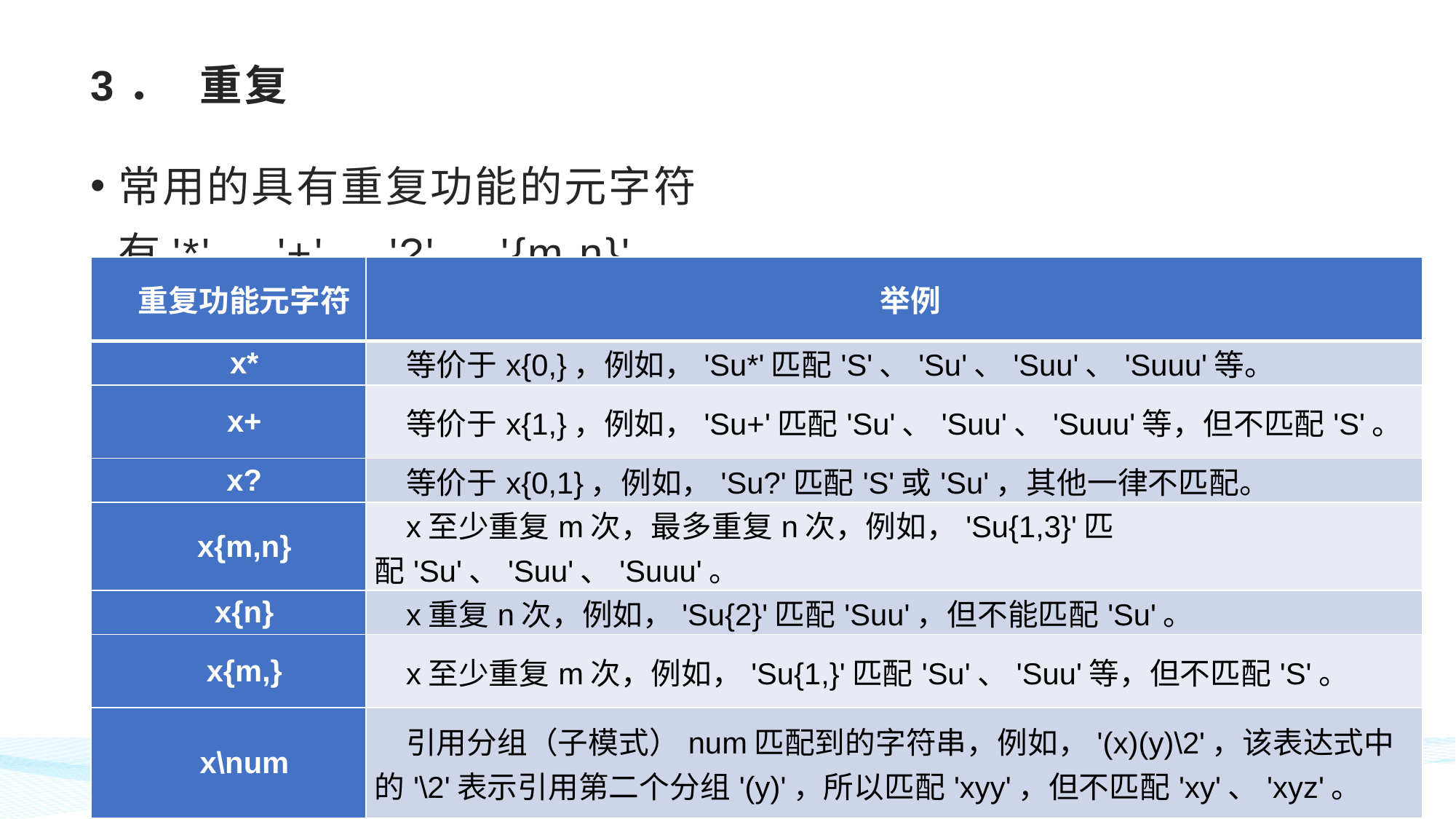

# 3．	重复
常用的具有重复功能的元字符有'*'、'+'、'?'、'{m,n}'
| 重复功能元字符 | 举例 |
| --- | --- |
| x\* | 等价于x{0,}，例如，'Su\*'匹配'S'、'Su'、'Suu'、'Suuu'等。 |
| x+ | 等价于x{1,}，例如，'Su+'匹配'Su'、'Suu'、'Suuu'等，但不匹配'S'。 |
| x? | 等价于x{0,1}，例如，'Su?'匹配'S'或'Su'，其他一律不匹配。 |
| x{m,n} | x至少重复m次，最多重复n次，例如，'Su{1,3}'匹配'Su'、'Suu'、'Suuu'。 |
| x{n} | x重复n次，例如，'Su{2}'匹配'Suu'，但不能匹配'Su'。 |
| x{m,} | x至少重复m次，例如，'Su{1,}'匹配'Su'、'Suu'等，但不匹配'S'。 |
| x\num | 引用分组（子模式）num匹配到的字符串，例如，'(x)(y)\2'，该表达式中的'\2'表示引用第二个分组'(y)'，所以匹配'xyy'，但不匹配'xy'、'xyz'。 |